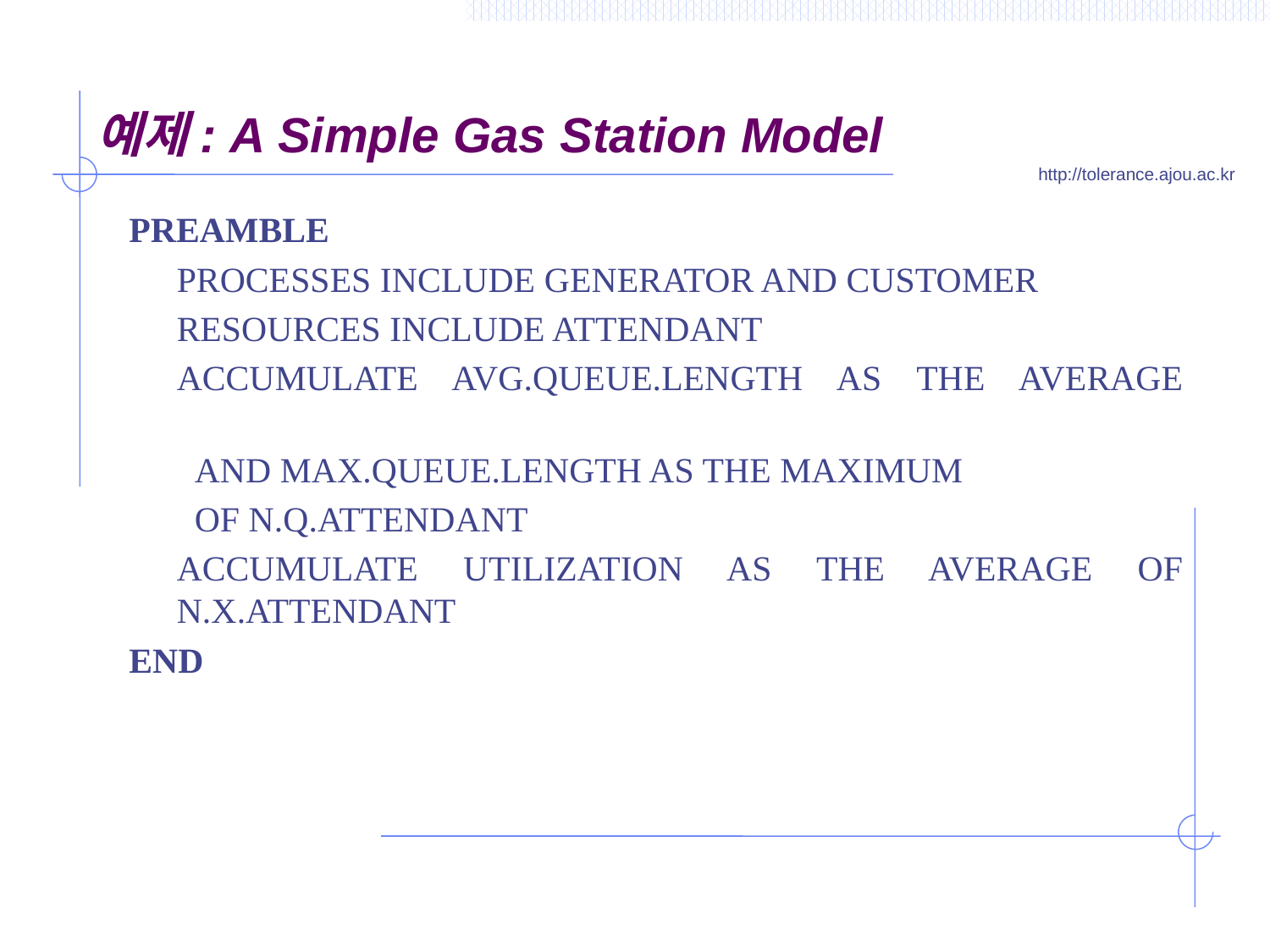

# 예제: A Simple Gas Station Model
PREAMBLE
	PROCESSES INCLUDE GENERATOR AND CUSTOMER
	RESOURCES INCLUDE ATTENDANT
	ACCUMULATE AVG.QUEUE.LENGTH AS THE AVERAGE
	  AND MAX.QUEUE.LENGTH AS THE MAXIMUM
	  OF N.Q.ATTENDANT
	ACCUMULATE UTILIZATION AS THE AVERAGE OF N.X.ATTENDANT
END